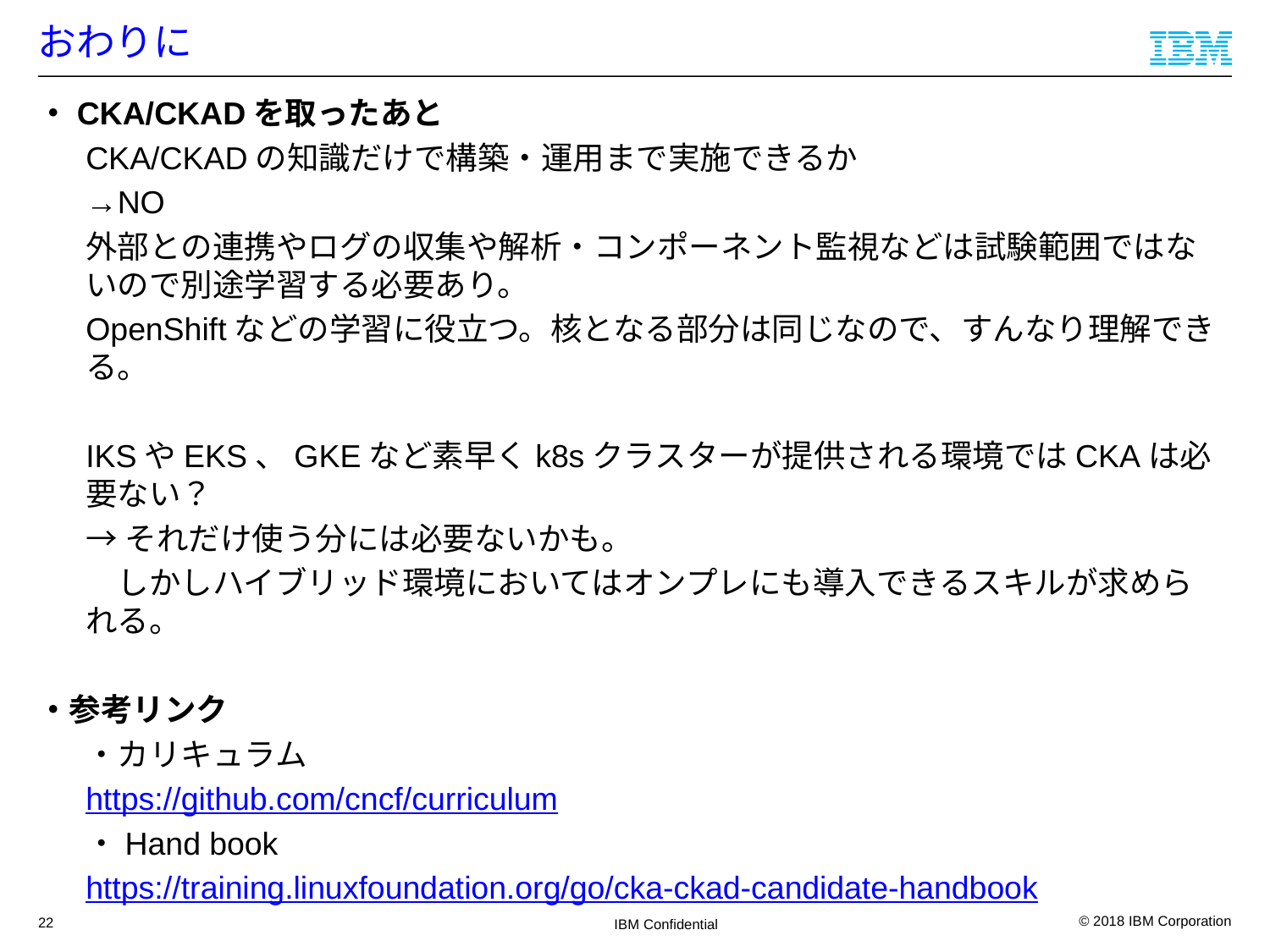

# おわりに
・CKA/CKADを取ったあと
CKA/CKADの知識だけで構築・運用まで実施できるか
→NO
外部との連携やログの収集や解析・コンポーネント監視などは試験範囲ではないので別途学習する必要あり。
OpenShiftなどの学習に役立つ。核となる部分は同じなので、すんなり理解できる。

IKSやEKS、GKEなど素早くk8sクラスターが提供される環境ではCKAは必要ない？
→それだけ使う分には必要ないかも。
　しかしハイブリッド環境においてはオンプレにも導入できるスキルが求められる。

・参考リンク
・カリキュラム
https://github.com/cncf/curriculum
・Hand book
https://training.linuxfoundation.org/go/cka-ckad-candidate-handbook